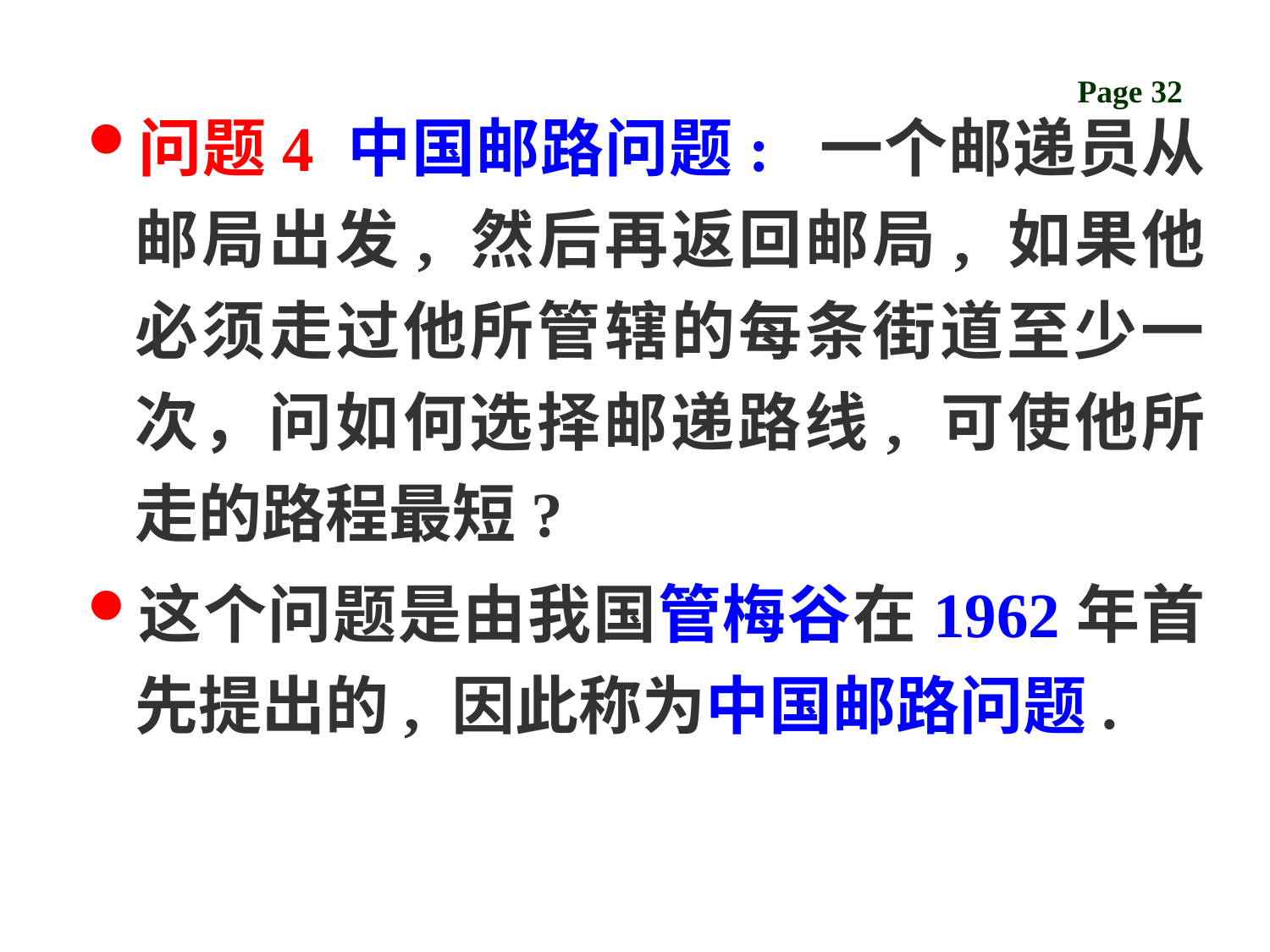

问题4 中国邮路问题:  一个邮递员从邮局出发, 然后再返回邮局, 如果他必须走过他所管辖的每条街道至少一次，问如何选择邮递路线, 可使他所走的路程最短?
这个问题是由我国管梅谷在1962年首先提出的, 因此称为中国邮路问题.